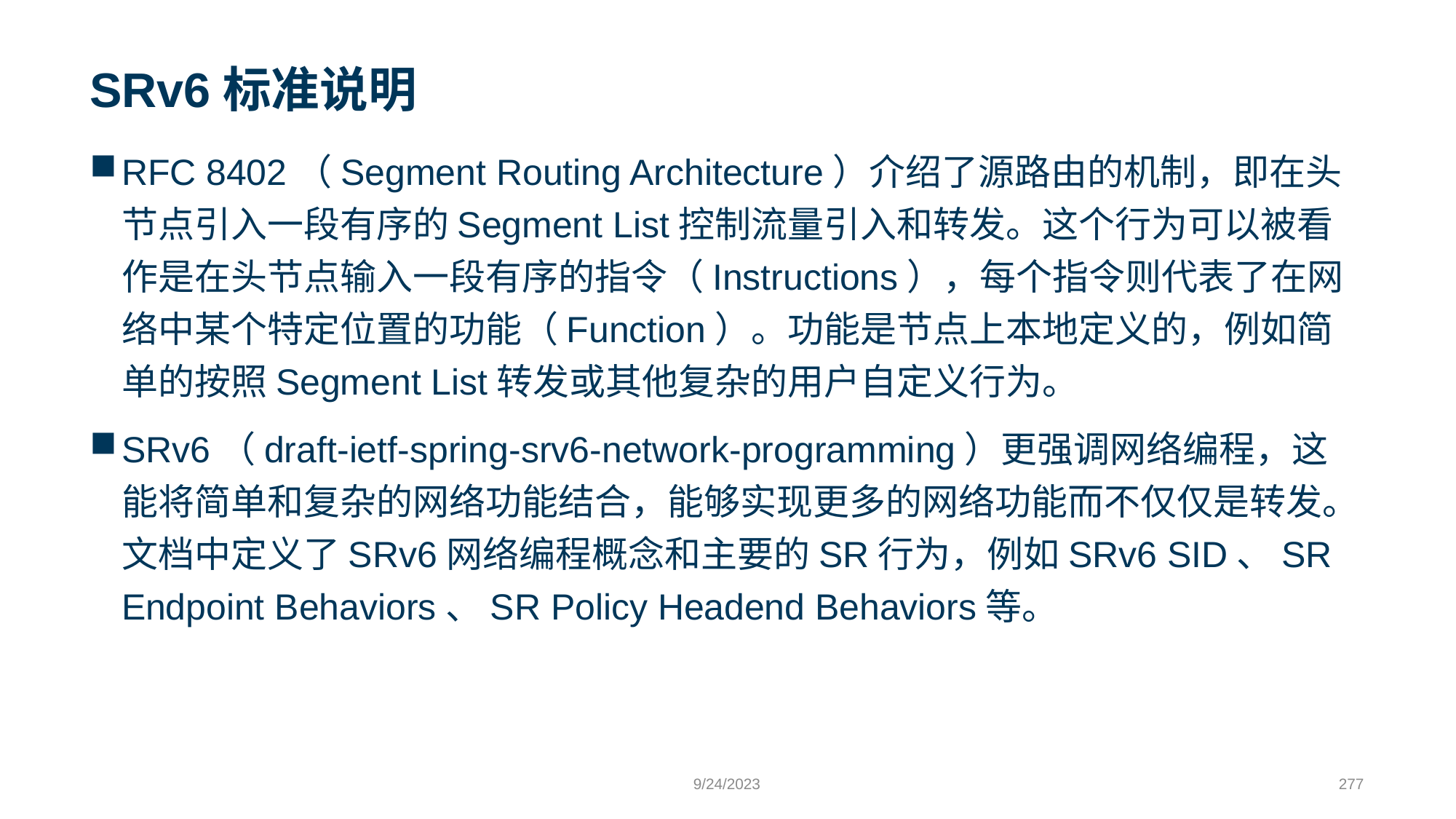

# SRv6标准说明
RFC 8402（Segment Routing Architecture）介绍了源路由的机制，即在头节点引入一段有序的Segment List控制流量引入和转发。这个行为可以被看作是在头节点输入一段有序的指令（Instructions），每个指令则代表了在网络中某个特定位置的功能（Function）。功能是节点上本地定义的，例如简单的按照Segment List转发或其他复杂的用户自定义行为。
SRv6（draft-ietf-spring-srv6-network-programming）更强调网络编程，这能将简单和复杂的网络功能结合，能够实现更多的网络功能而不仅仅是转发。文档中定义了SRv6网络编程概念和主要的SR行为，例如SRv6 SID、SR Endpoint Behaviors、SR Policy Headend Behaviors等。

9/24/2023
277